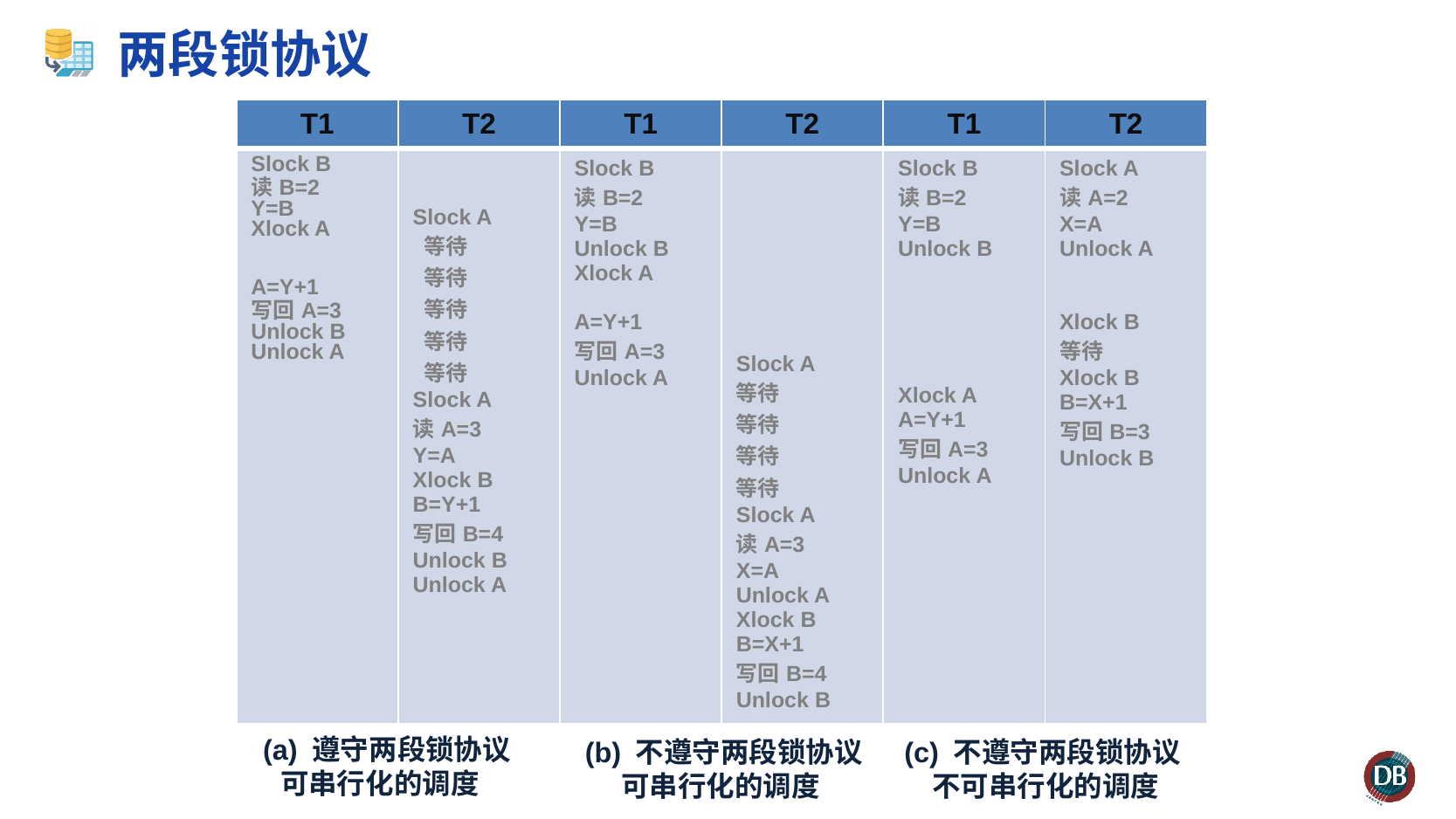

# 两段锁协议
| T1 | T2 | T1 | T2 | T1 | T2 |
| --- | --- | --- | --- | --- | --- |
| Slock B 读B=2 Y=B Xlock A     A=Y+1 写回A=3 Unlock B Unlock A | Slock A 等待 等待 等待 等待 等待 Slock A 读A=3 Y=A Xlock B B=Y+1 写回B=4 Unlock B Unlock A | Slock B 读B=2 Y=B Unlock B Xlock A   A=Y+1 写回A=3 Unlock A | Slock A 等待 等待 等待 等待 Slock A 读A=3 X=A Unlock A Xlock B B=X+1 写回B=4 Unlock B | Slock B 读B=2 Y=B Unlock B Xlock A A=Y+1 写回A=3 Unlock A | Slock A 读A=2 X=A Unlock A Xlock B 等待 Xlock B B=X+1 写回B=3 Unlock B |
(c) 不遵守两段锁协议
不可串行化的调度
 (a) 遵守两段锁协议
可串行化的调度
(b) 不遵守两段锁协议
可串行化的调度